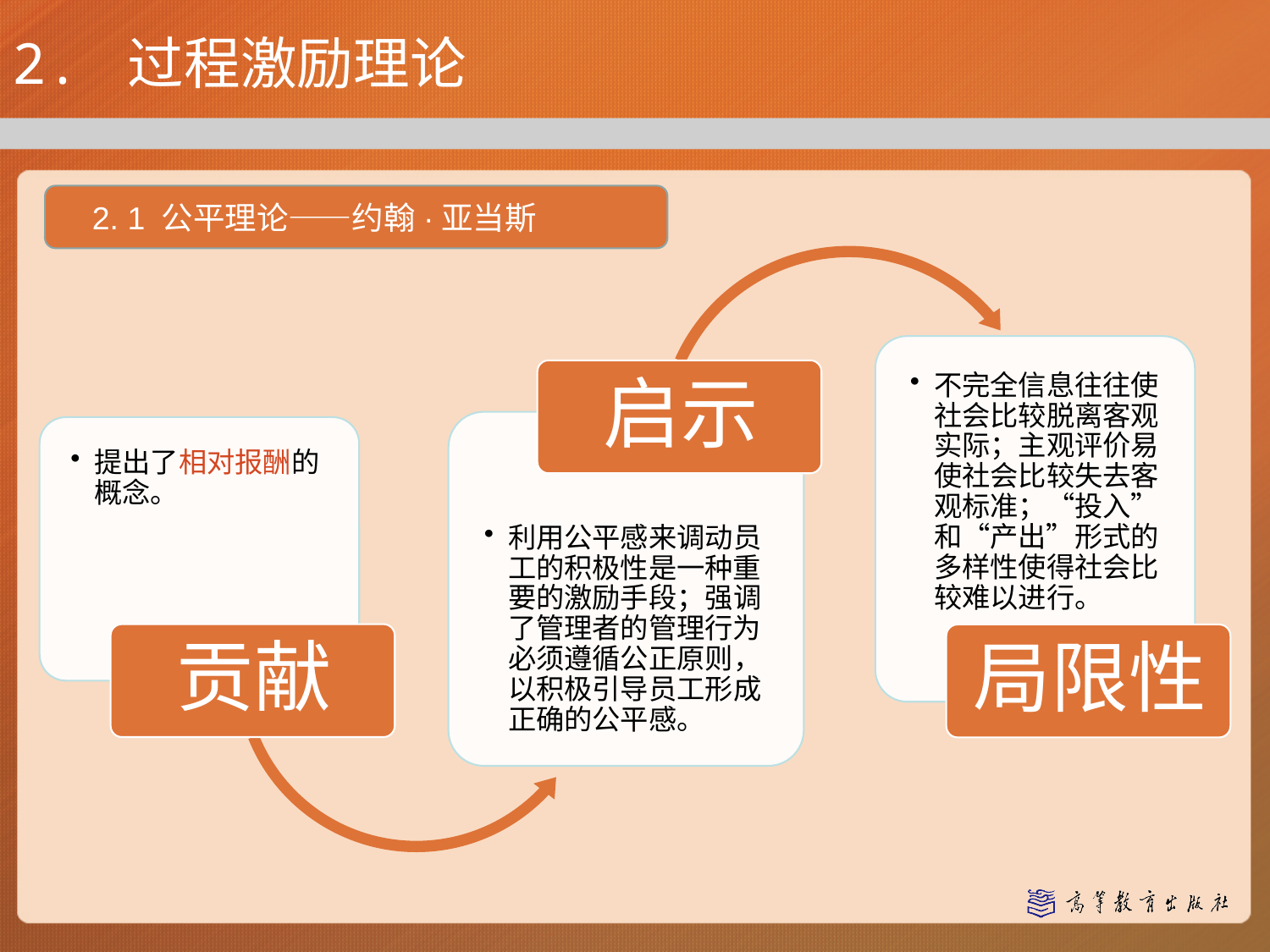

2. 过程激励理论
2. 1 公平理论——约翰·亚当斯
提出了相对报酬的概念。
贡献
利用公平感来调动员工的积极性是一种重要的激励手段；强调了管理者的管理行为必须遵循公正原则，以积极引导员工形成正确的公平感。
启示
不完全信息往往使社会比较脱离客观实际；主观评价易使社会比较失去客观标准；“投入”和“产出”形式的多样性使得社会比较难以进行。
局限性